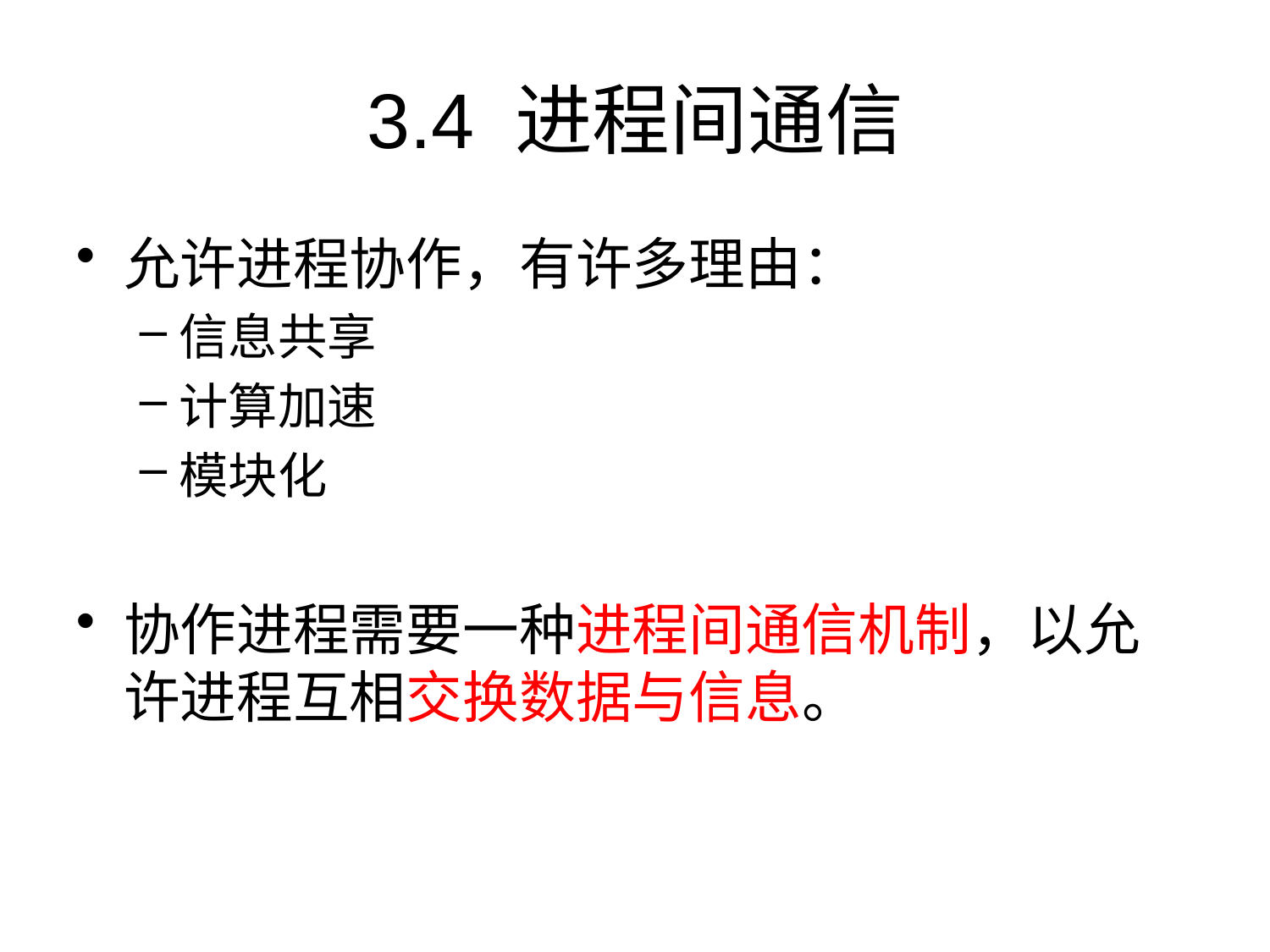

# 3.4 进程间通信
允许进程协作，有许多理由：
信息共享
计算加速
模块化

协作进程需要一种进程间通信机制，以允许进程互相交换数据与信息。